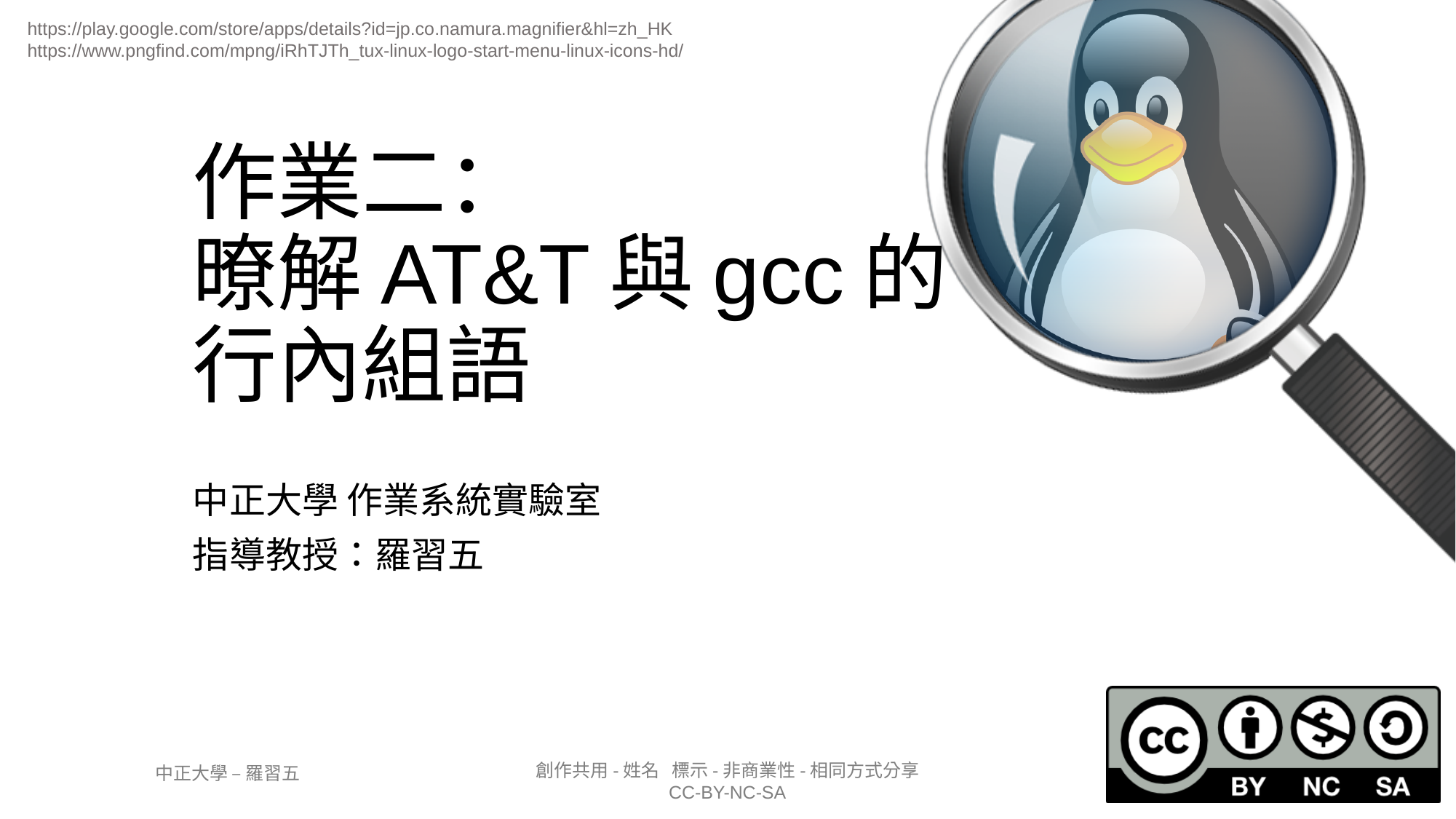

# 作業二： 暸解AT&T與gcc的 行內組語
中正大學 作業系統實驗室
指導教授：羅習五